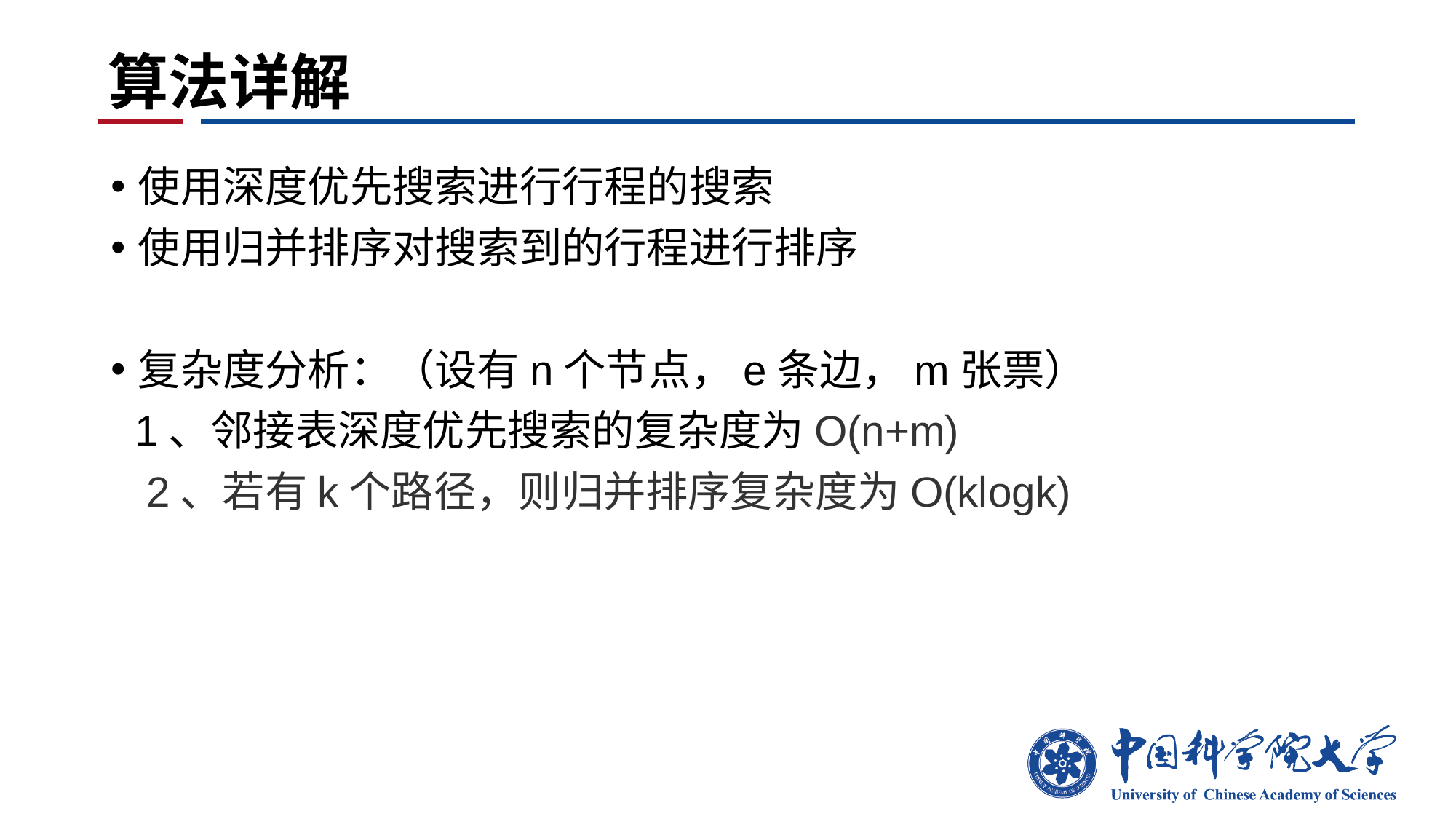

# 算法详解
使用深度优先搜索进行行程的搜索
使用归并排序对搜索到的行程进行排序

复杂度分析：（设有n个节点，e条边，m张票）
  1、邻接表深度优先搜索的复杂度为O(n+m)
   2、若有k个路径，则归并排序复杂度为O(klogk)